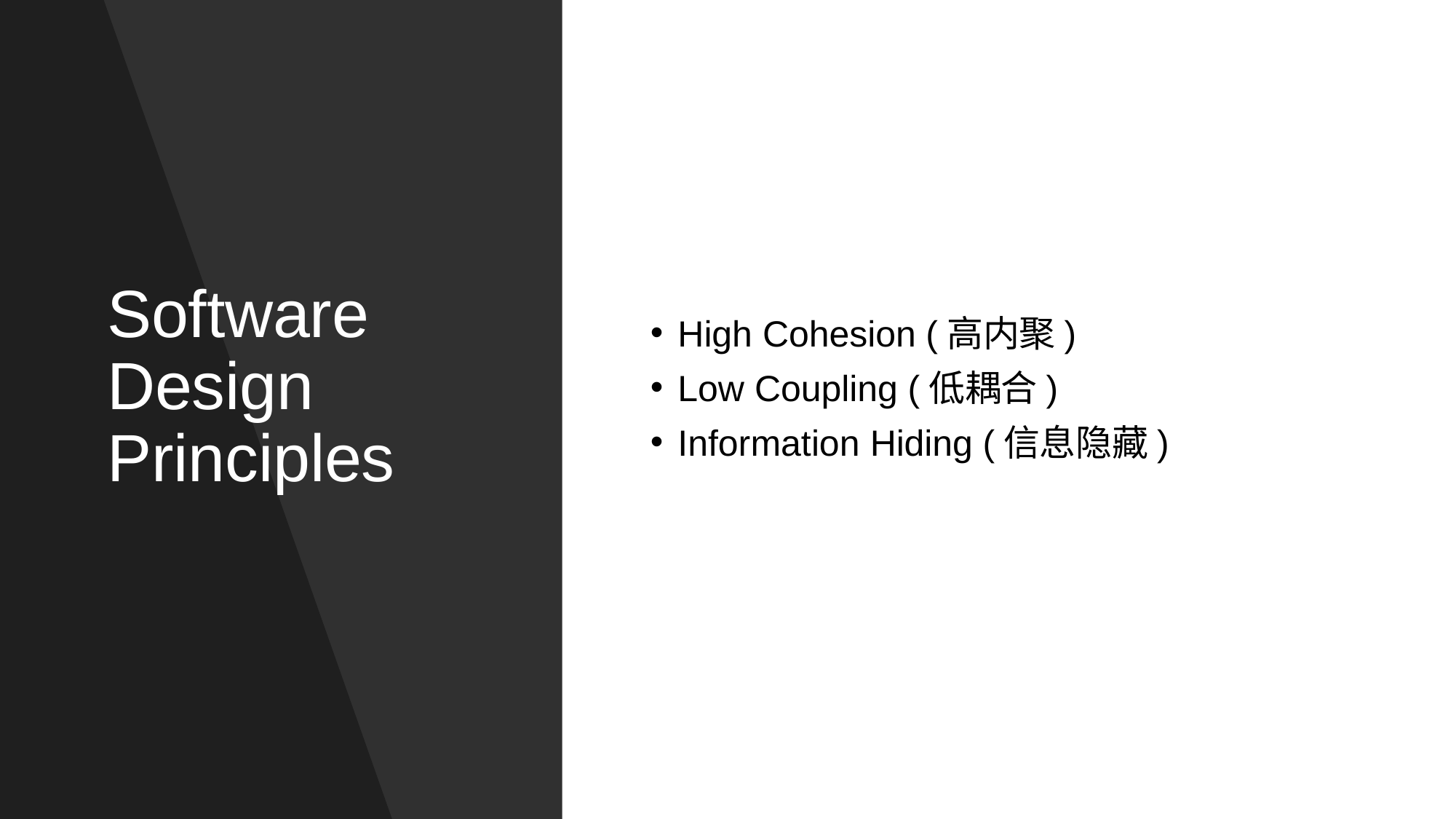

# Software Design Principles
High Cohesion (高内聚)
Low Coupling (低耦合)
Information Hiding (信息隐藏)
42